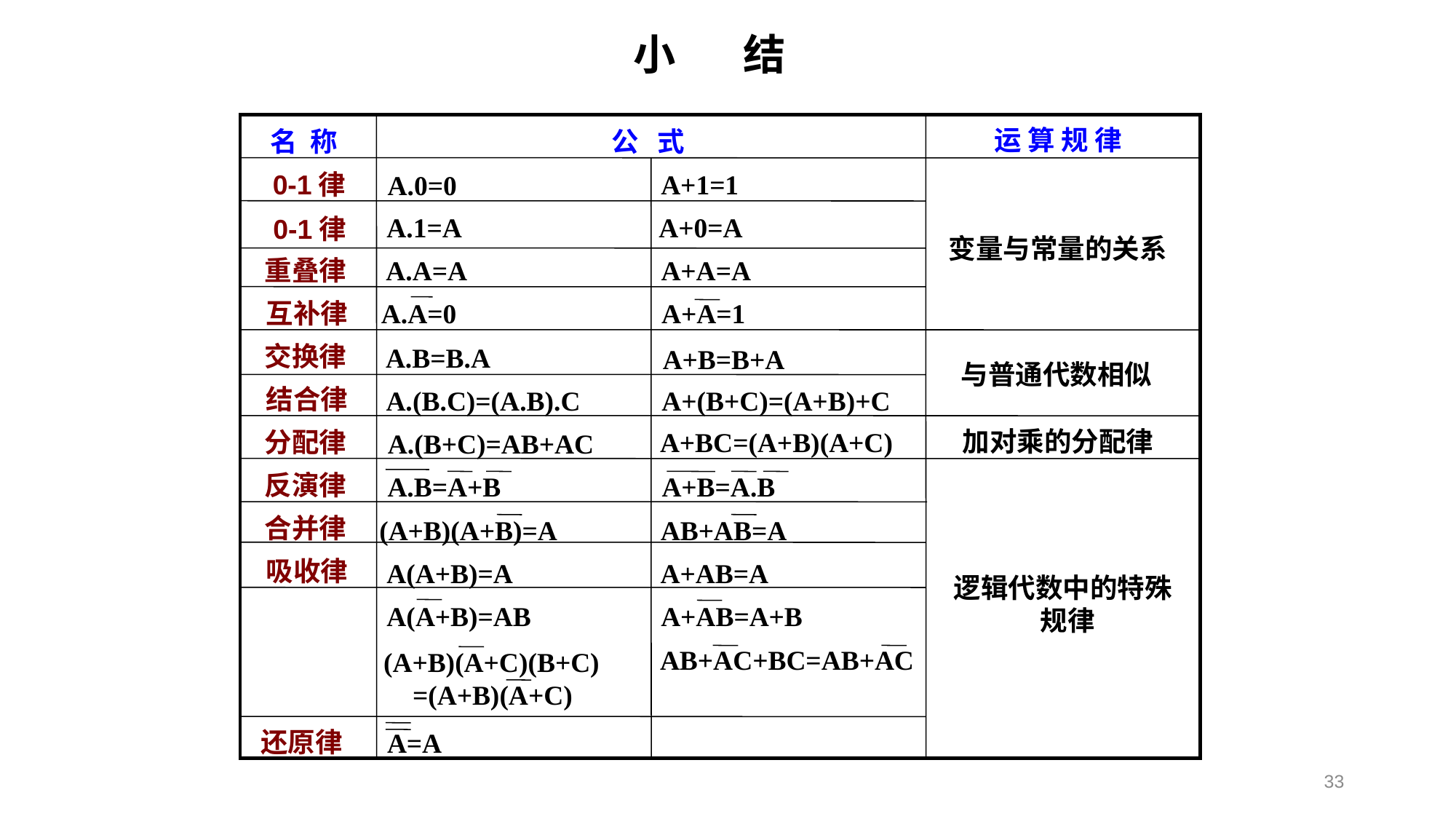

小       结

运 算 规 律
名  称
公   式
还原律

0-1律
A+1=1
A.0=0

A.1=A
A+0=A
 0-1律
变量与常量的关系

重叠律
A.A=A
A+A=A

互补律
      A.A=0

A+A=1
      A.A=0

交换律
A.B=B.A
A+B=B+A
与普通代数相似

结合律
A.(B.C)=(A.B).C
A+(B+C)=(A+B)+C

加对乘的分配律
分配律
A+BC=(A+B)(A+C)
A.(B+C)=AB+AC

反演律

A.B=A+B
A+B=A.B

合并律
(A+B)(A+B)=A
AB+AB=A

吸收律
A(A+B)=A
A+AB=A
逻辑代数中的特殊

A(A+B)=AB
A+AB=A+B

规律
AB+AC+BC=AB+AC
(A+B)(A+C)(B+C)

=(A+B)(A+C)

还原律
A=A

33